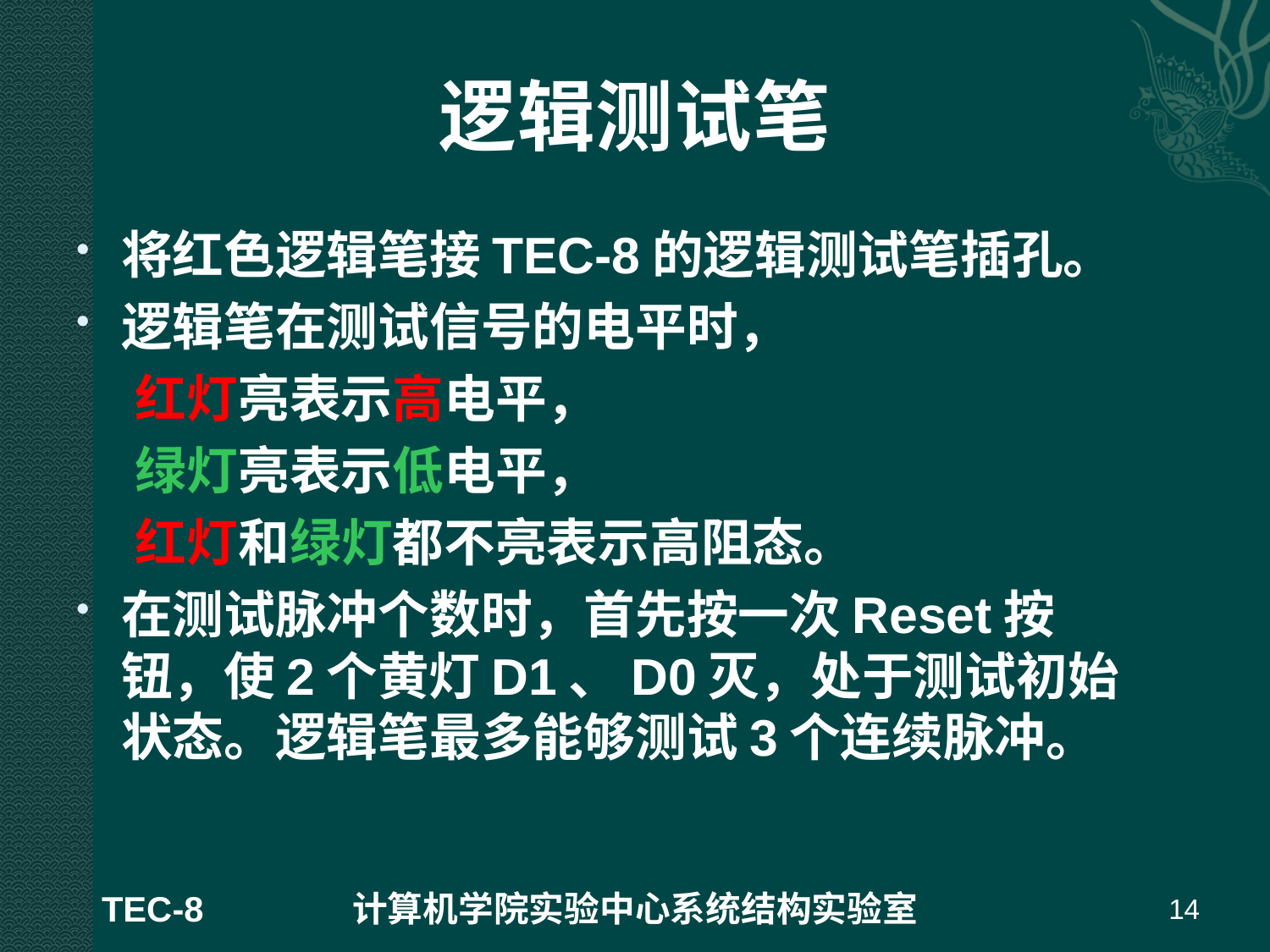

# 逻辑测试笔
将红色逻辑笔接TEC-8的逻辑测试笔插孔。
逻辑笔在测试信号的电平时，
    红灯亮表示高电平，
    绿灯亮表示低电平，
    红灯和绿灯都不亮表示高阻态。
在测试脉冲个数时，首先按一次Reset按钮，使2个黄灯D1、D0灭，处于测试初始状态。逻辑笔最多能够测试3个连续脉冲。
TEC-8
计算机学院实验中心系统结构实验室
14